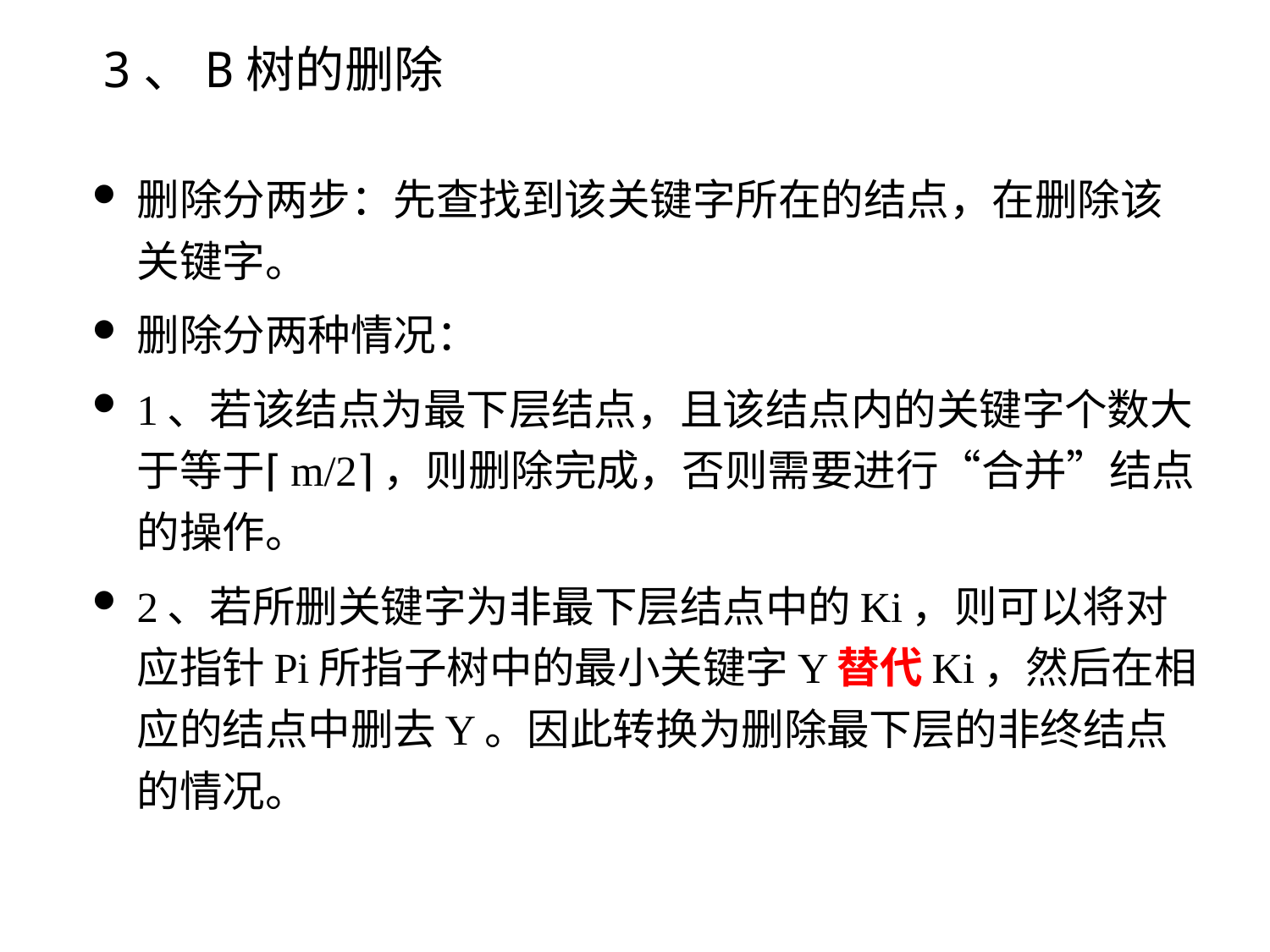

# 3、B树的删除
删除分两步：先查找到该关键字所在的结点，在删除该关键字。
删除分两种情况：
1、若该结点为最下层结点，且该结点内的关键字个数大于等于⌈m/2⌉，则删除完成，否则需要进行“合并”结点的操作。
2、若所删关键字为非最下层结点中的Ki，则可以将对应指针Pi所指子树中的最小关键字Y替代Ki，然后在相应的结点中删去Y。因此转换为删除最下层的非终结点的情况。